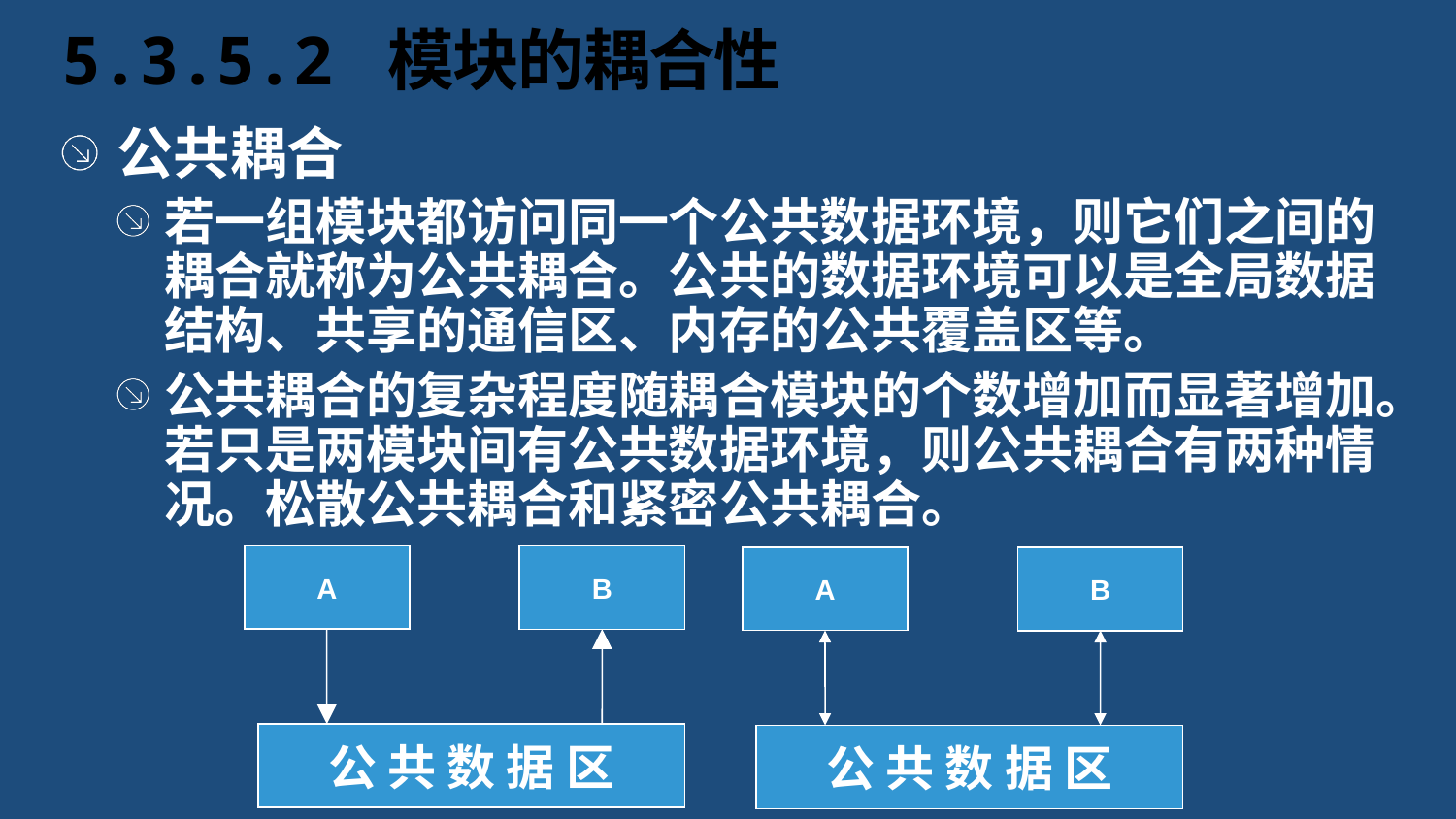

# 5.3.5.2 模块的耦合性
公共耦合
若一组模块都访问同一个公共数据环境，则它们之间的耦合就称为公共耦合。公共的数据环境可以是全局数据结构、共享的通信区、内存的公共覆盖区等。
公共耦合的复杂程度随耦合模块的个数增加而显著增加。若只是两模块间有公共数据环境，则公共耦合有两种情况。松散公共耦合和紧密公共耦合。
A
B

公 共 数 据 区
A
B

公 共 数 据 区